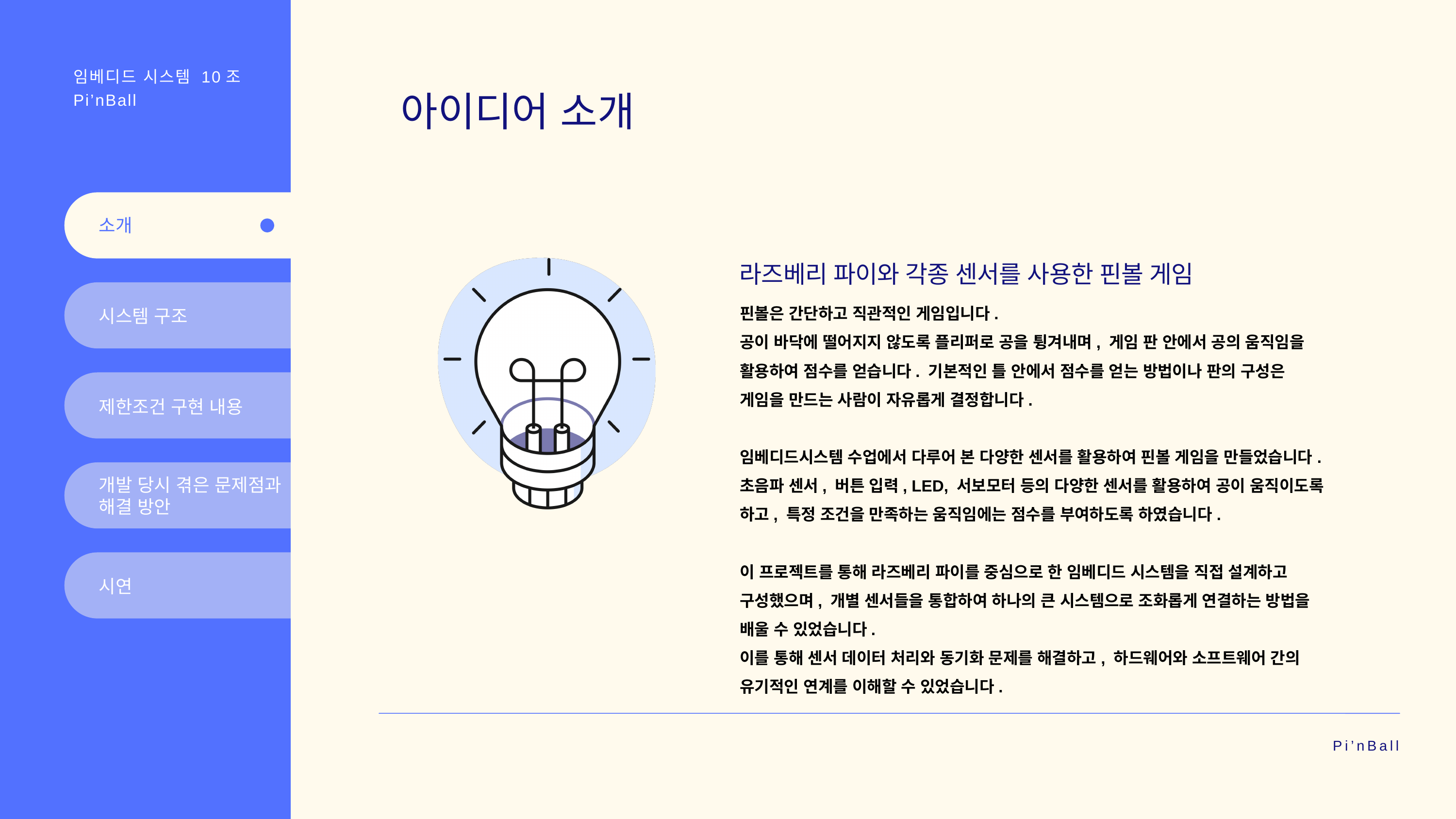

임베디드 시스템 10조
Pi’nBall
아이디어 소개

소개

라즈베리 파이와 각종 센서를 사용한 핀볼 게임

핀볼은 간단하고 직관적인 게임입니다.
공이 바닥에 떨어지지 않도록 플리퍼로 공을 튕겨내며, 게임 판 안에서 공의 움직임을 활용하여 점수를 얻습니다. 기본적인 틀 안에서 점수를 얻는 방법이나 판의 구성은 게임을 만드는 사람이 자유롭게 결정합니다.

임베디드시스템 수업에서 다루어 본 다양한 센서를 활용하여 핀볼 게임을 만들었습니다.
초음파 센서, 버튼 입력, LED, 서보모터 등의 다양한 센서를 활용하여 공이 움직이도록 하고, 특정 조건을 만족하는 움직임에는 점수를 부여하도록 하였습니다.

이 프로젝트를 통해 라즈베리 파이를 중심으로 한 임베디드 시스템을 직접 설계하고 구성했으며, 개별 센서들을 통합하여 하나의 큰 시스템으로 조화롭게 연결하는 방법을 배울 수 있었습니다.
이를 통해 센서 데이터 처리와 동기화 문제를 해결하고, 하드웨어와 소프트웨어 간의 유기적인 연계를 이해할 수 있었습니다.
시스템 구조

제한조건 구현 내용

개발 당시 겪은 문제점과 해결 방안

시연

Pi’nBall